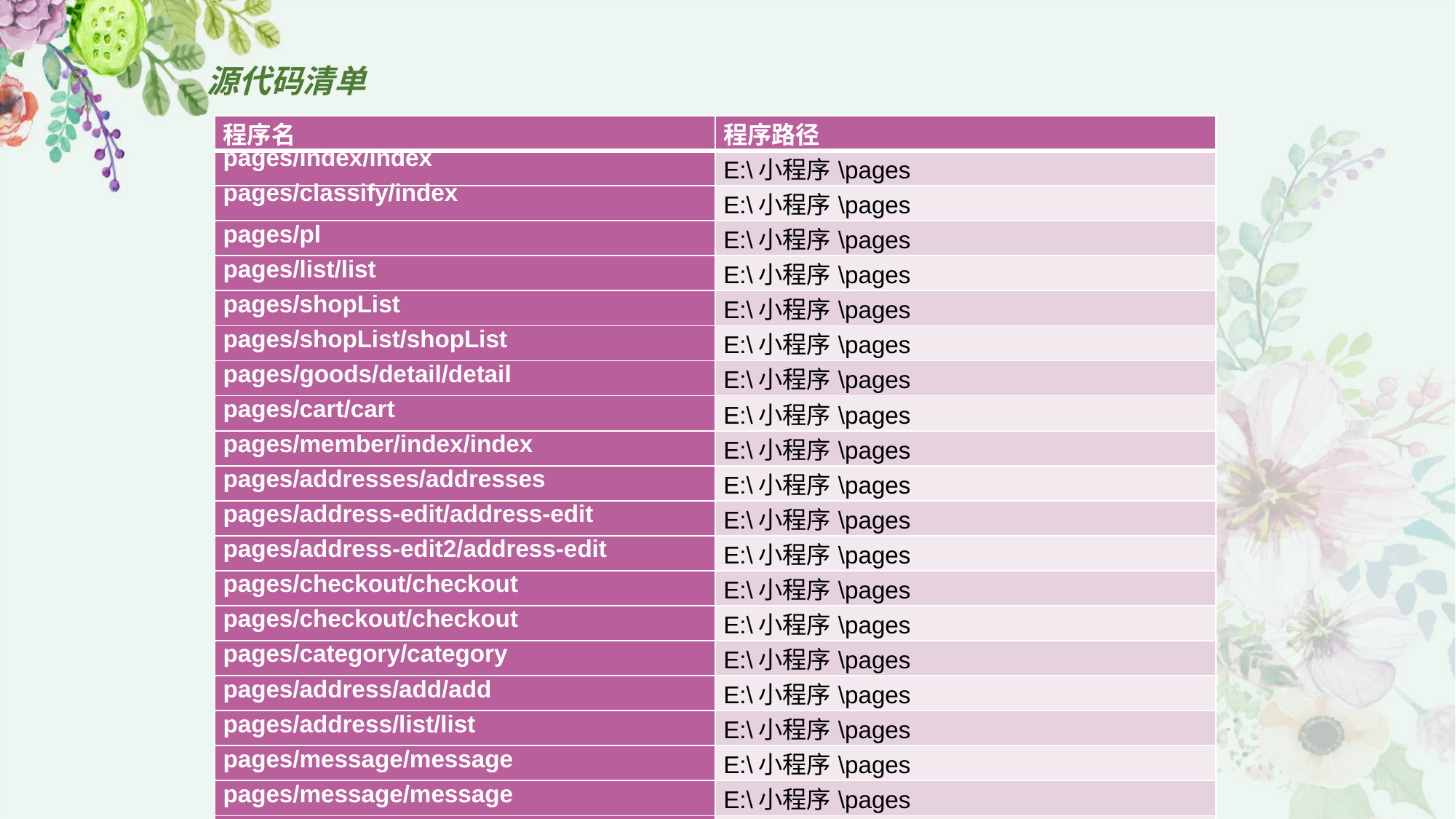

# 源代码清单
| 程序名 | 程序路径 |
| --- | --- |
| pages/index/index | E:\小程序\pages |
| pages/classify/index | E:\小程序\pages |
| pages/pl | E:\小程序\pages |
| pages/list/list | E:\小程序\pages |
| pages/shopList | E:\小程序\pages |
| pages/shopList/shopList | E:\小程序\pages |
| pages/goods/detail/detail | E:\小程序\pages |
| pages/cart/cart | E:\小程序\pages |
| pages/member/index/index | E:\小程序\pages |
| pages/addresses/addresses | E:\小程序\pages |
| pages/address-edit/address-edit | E:\小程序\pages |
| pages/address-edit2/address-edit | E:\小程序\pages |
| pages/checkout/checkout | E:\小程序\pages |
| pages/checkout/checkout | E:\小程序\pages |
| pages/category/category | E:\小程序\pages |
| pages/address/add/add | E:\小程序\pages |
| pages/address/list/list | E:\小程序\pages |
| pages/message/message | E:\小程序\pages |
| pages/message/message | E:\小程序\pages |
| pages/sc | E:\小程序\pages |
| pages/sc/sc | E:\小程序\pages |